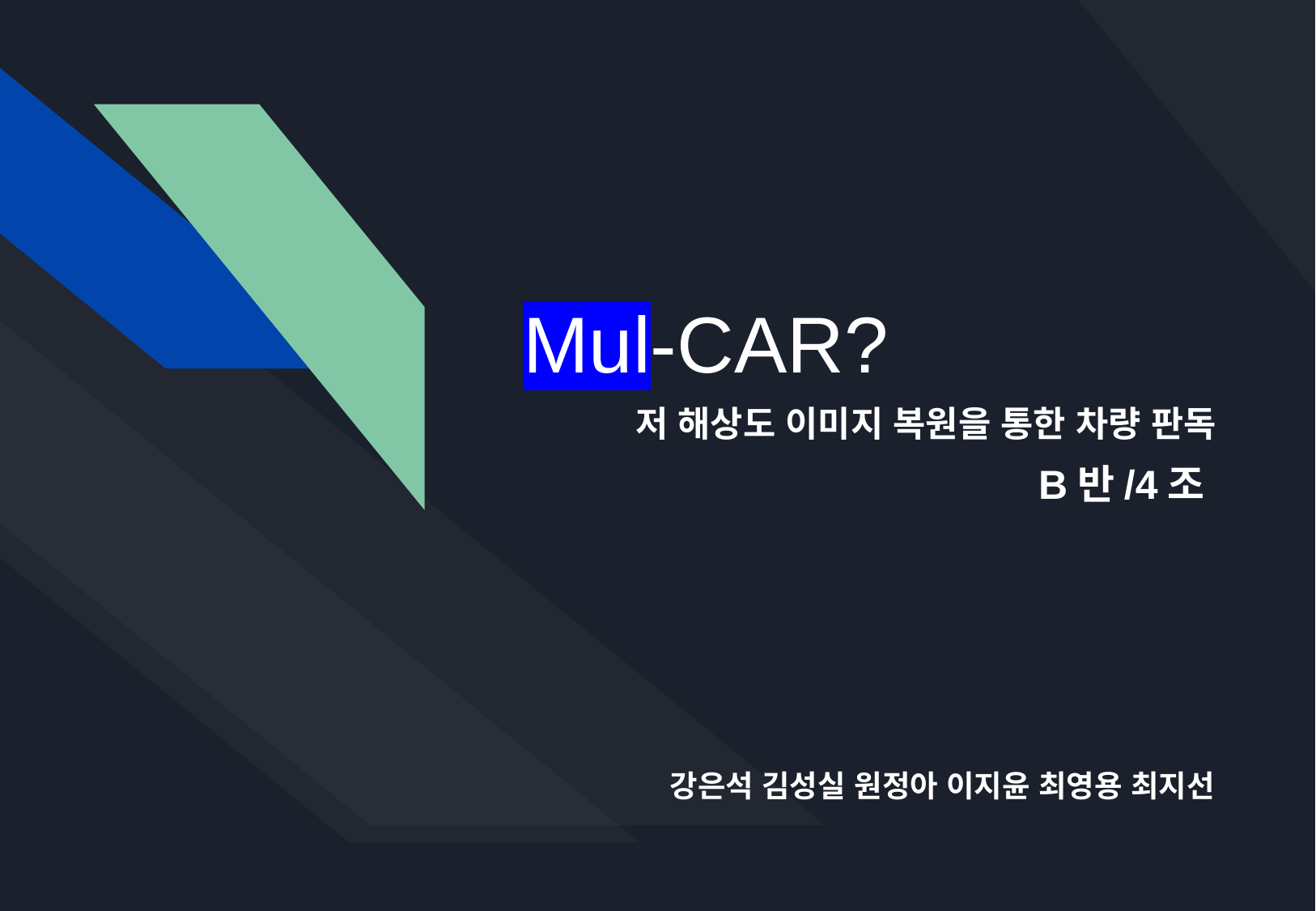

# Mul-CAR?
저 해상도 이미지 복원을 통한 차량 판독
B반/4조

강은석 김성실 원정아 이지윤 최영용 최지선